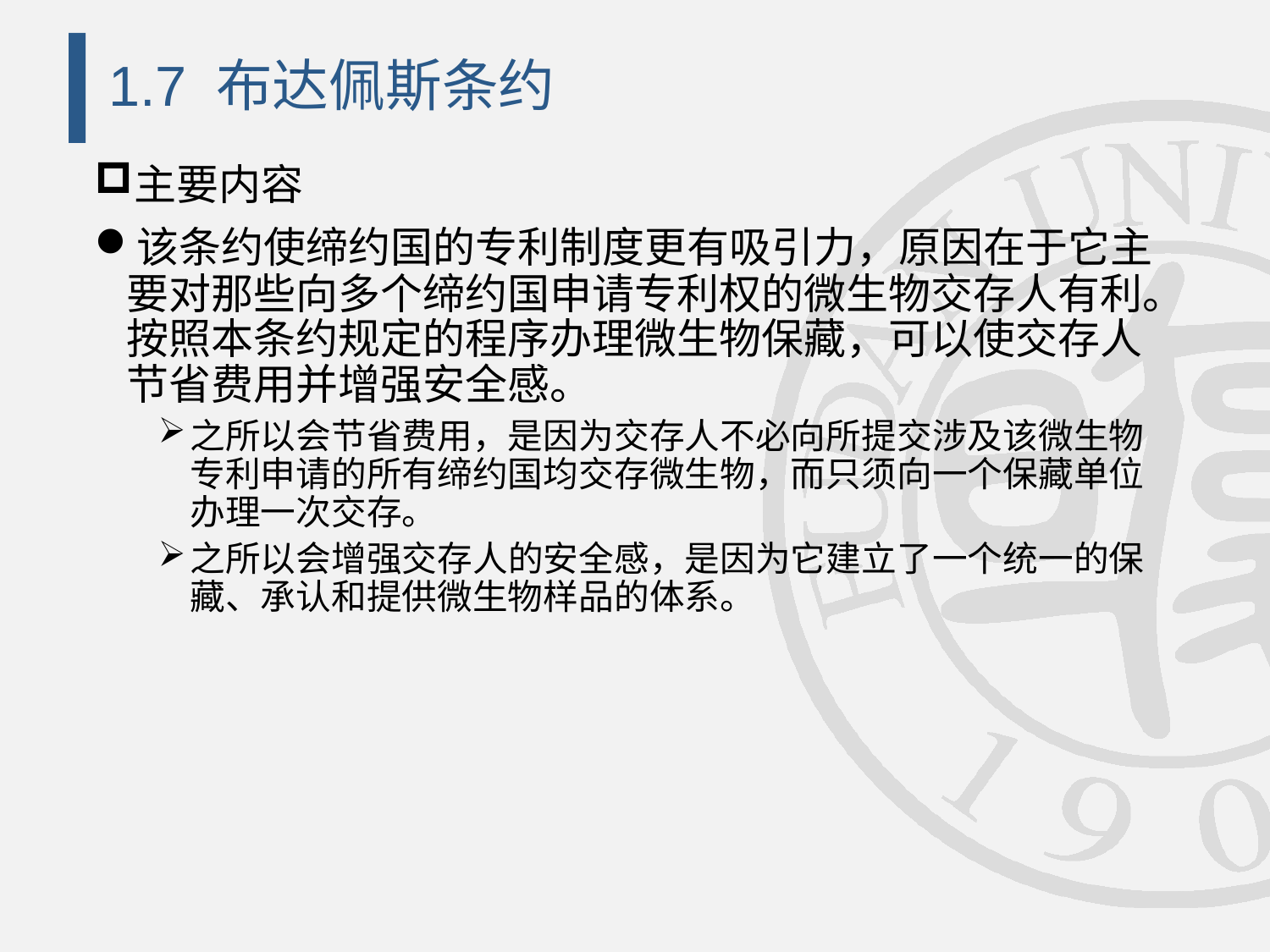

# 1.7 布达佩斯条约
主要内容
该条约使缔约国的专利制度更有吸引力，原因在于它主要对那些向多个缔约国申请专利权的微生物交存人有利。按照本条约规定的程序办理微生物保藏，可以使交存人节省费用并增强安全感。
之所以会节省费用，是因为交存人不必向所提交涉及该微生物专利申请的所有缔约国均交存微生物，而只须向一个保藏单位办理一次交存。
之所以会增强交存人的安全感，是因为它建立了一个统一的保藏、承认和提供微生物样品的体系。